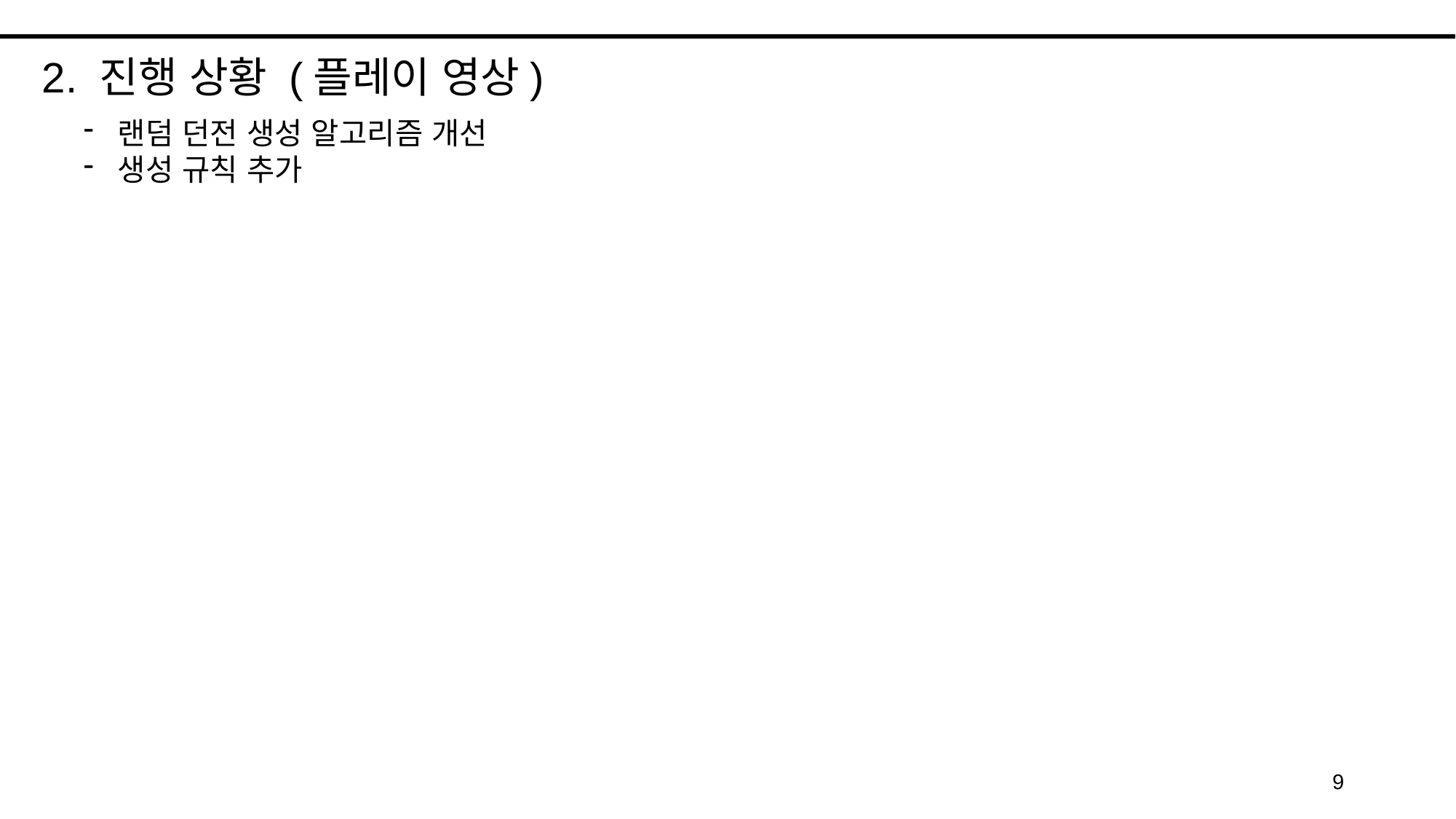

2. 진행 상황 (플레이 영상)
랜덤 던전 생성 알고리즘 개선
생성 규칙 추가
9